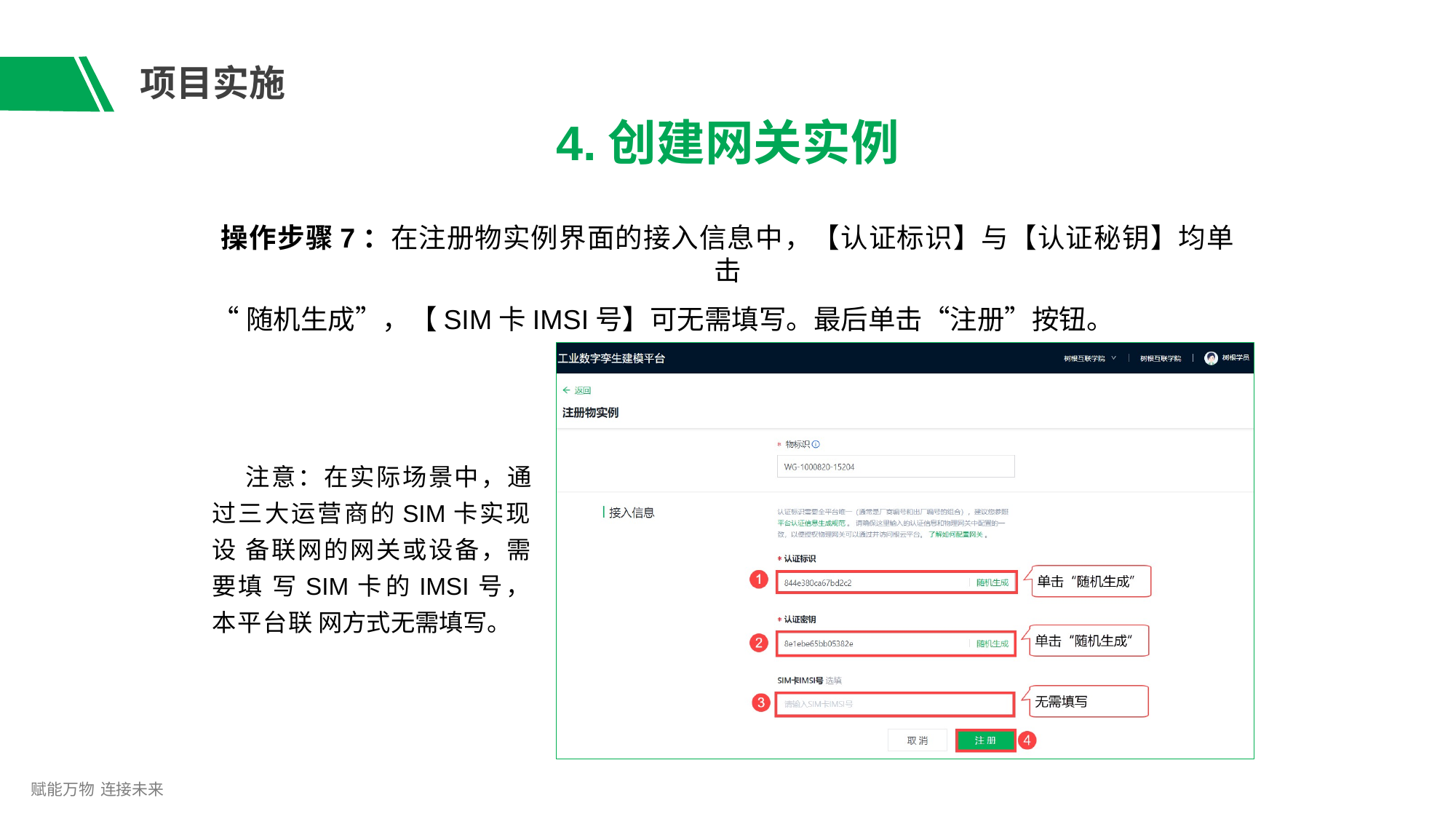

# 项目实施
4.创建网关实例
操作步骤7：在注册物实例界面的接入信息中，【认证标识】与【认证秘钥】均单击
“随机生成”，【SIM卡IMSI号】可无需填写。最后单击“注册”按钮。

注意：在实际场景中，通 过三大运营商的SIM卡实现设 备联网的网关或设备，需要填 写SIM卡的IMSI号，本平台联 网方式无需填写。
赋能万物 连接未来